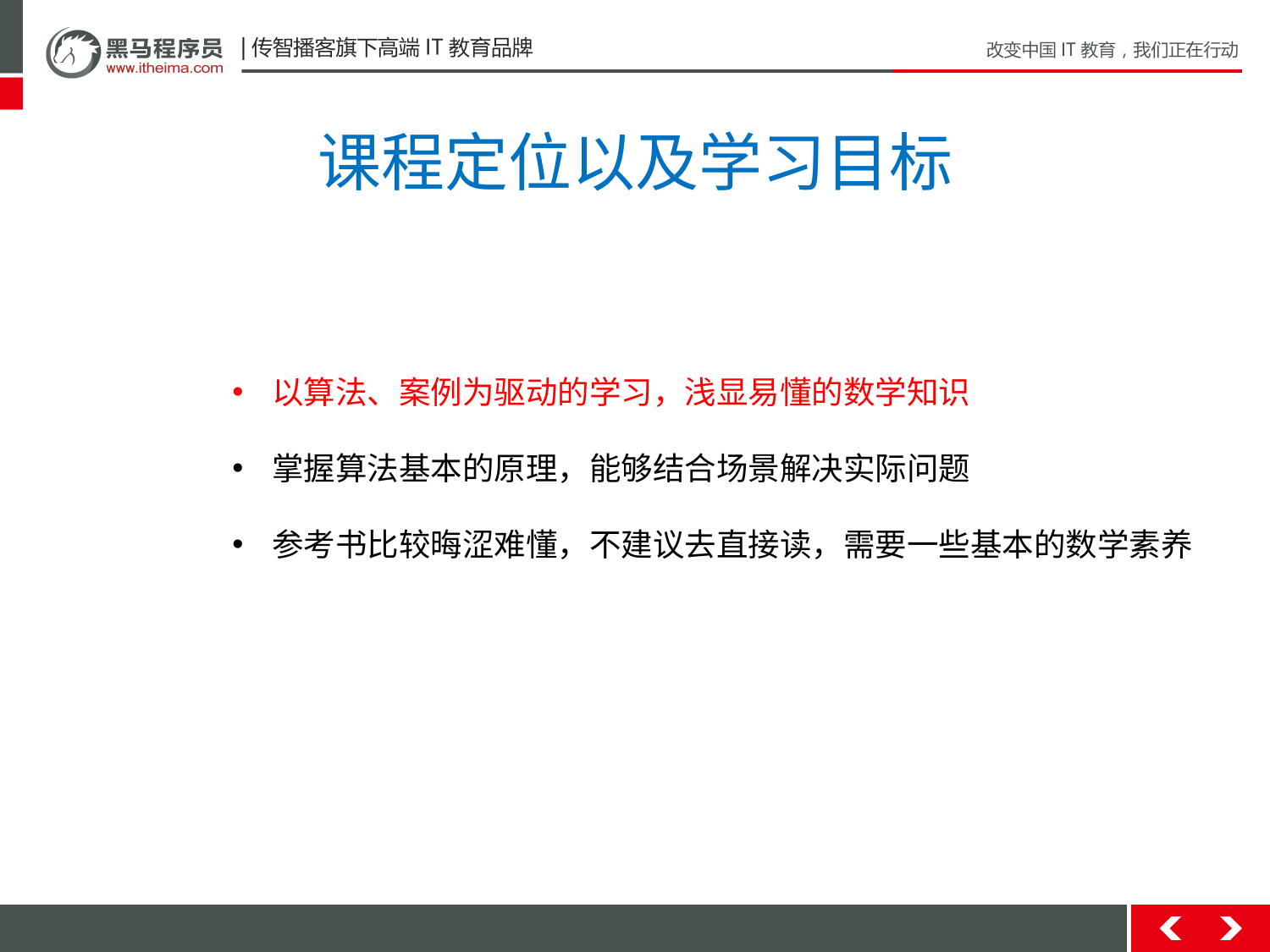

# 课程定位以及学习目标
以算法、案例为驱动的学习，浅显易懂的数学知识

掌握算法基本的原理，能够结合场景解决实际问题

参考书比较晦涩难懂，不建议去直接读，需要一些基本的数学素养